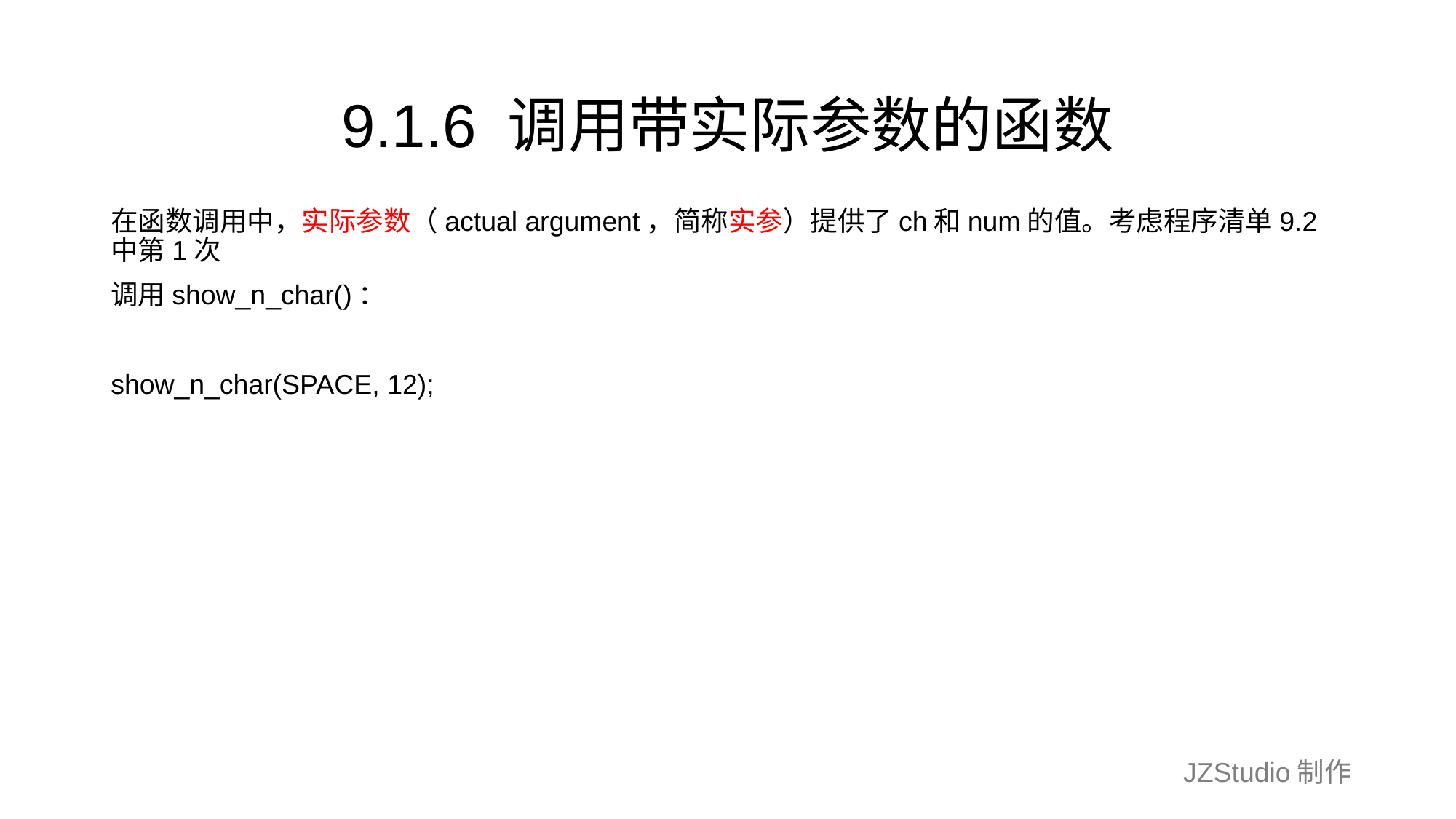

# 9.1.6 调用带实际参数的函数
在函数调用中，实际参数（actual argument，简称实参）提供了ch和num的值。考虑程序清单9.2中第1次
调用show_n_char()：

show_n_char(SPACE, 12);